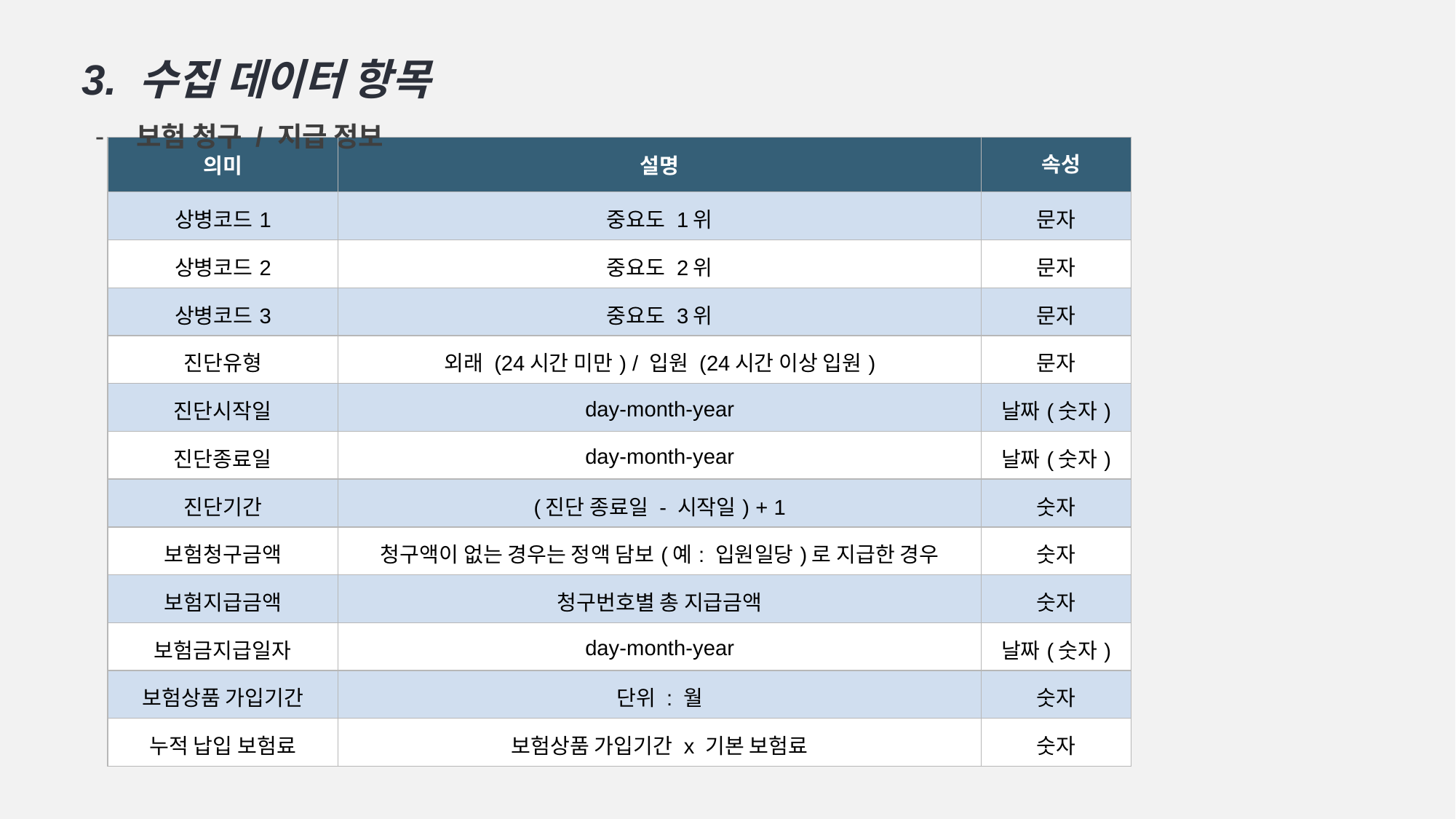

3. 수집 데이터 항목
보험 청구 / 지급 정보

| 의미 | 설명 | 속성 |
| --- | --- | --- |
| 상병코드1 | 중요도 1위 | 문자 |
| 상병코드2 | 중요도 2위 | 문자 |
| 상병코드3 | 중요도 3위 | 문자 |
| 진단유형 | 외래 (24시간 미만) / 입원 (24시간 이상 입원) | 문자 |
| 진단시작일 | day-month-year | 날짜(숫자) |
| 진단종료일 | day-month-year | 날짜(숫자) |
| 진단기간 | (진단 종료일 - 시작일) + 1 | 숫자 |
| 보험청구금액 | 청구액이 없는 경우는 정액 담보(예: 입원일당)로 지급한 경우 | 숫자 |
| 보험지급금액 | 청구번호별 총 지급금액 | 숫자 |
| 보험금지급일자 | day-month-year | 날짜(숫자) |
| 보험상품 가입기간 | 단위 : 월 | 숫자 |
| 누적 납입 보험료 | 보험상품 가입기간 x 기본 보험료 | 숫자 |